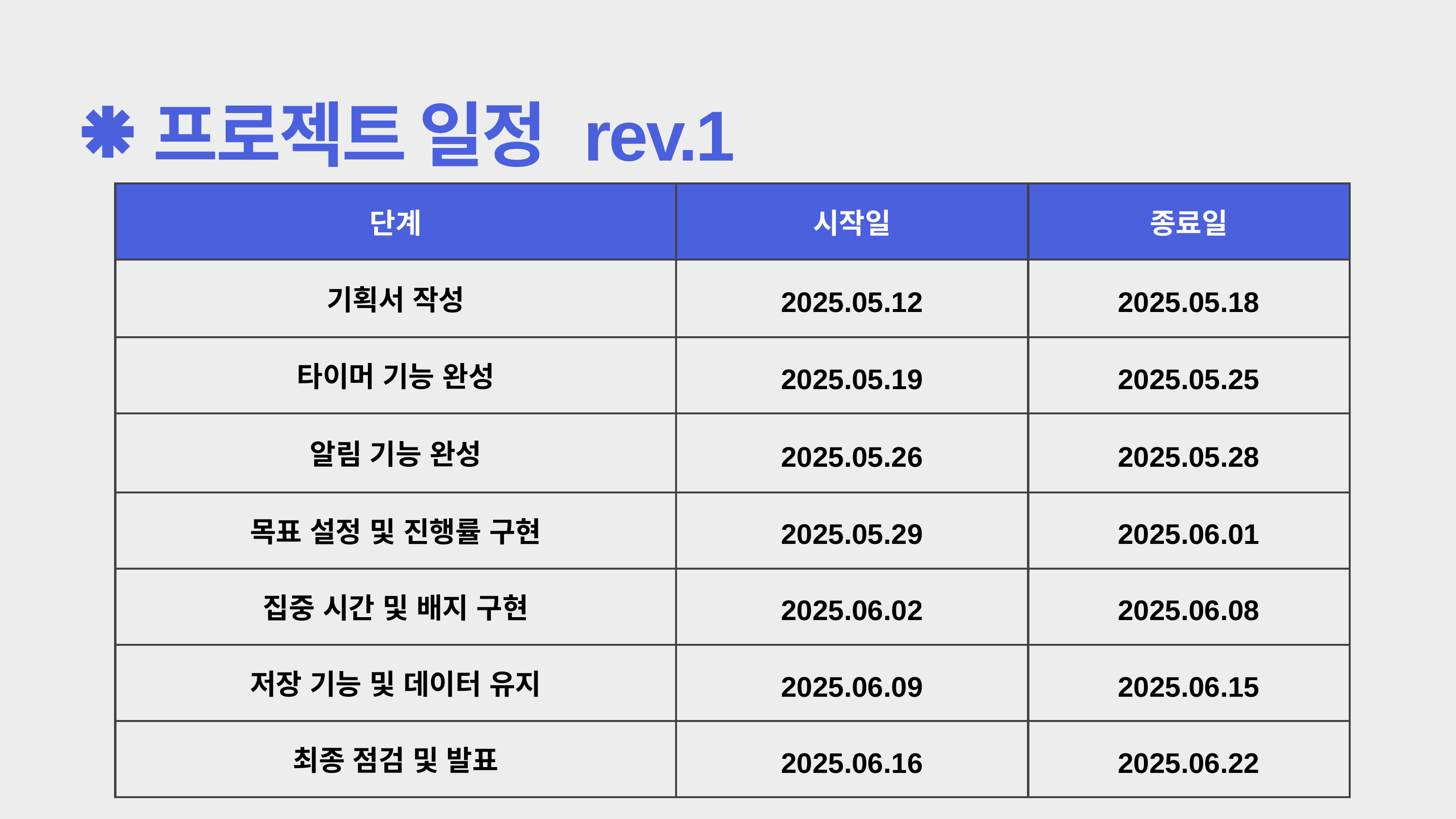

프로젝트 일정 rev.1

| 단계 | 시작일 | 종료일 |
| --- | --- | --- |
| 기획서 작성 | 2025.05.12 | 2025.05.18 |
| 타이머 기능 완성 | 2025.05.19 | 2025.05.25 |
| 알림 기능 완성 | 2025.05.26 | 2025.05.28 |
| 목표 설정 및 진행률 구현 | 2025.05.29 | 2025.06.01 |
| 집중 시간 및 배지 구현 | 2025.06.02 | 2025.06.08 |
| 저장 기능 및 데이터 유지 | 2025.06.09 | 2025.06.15 |
| 최종 점검 및 발표 | 2025.06.16 | 2025.06.22 |